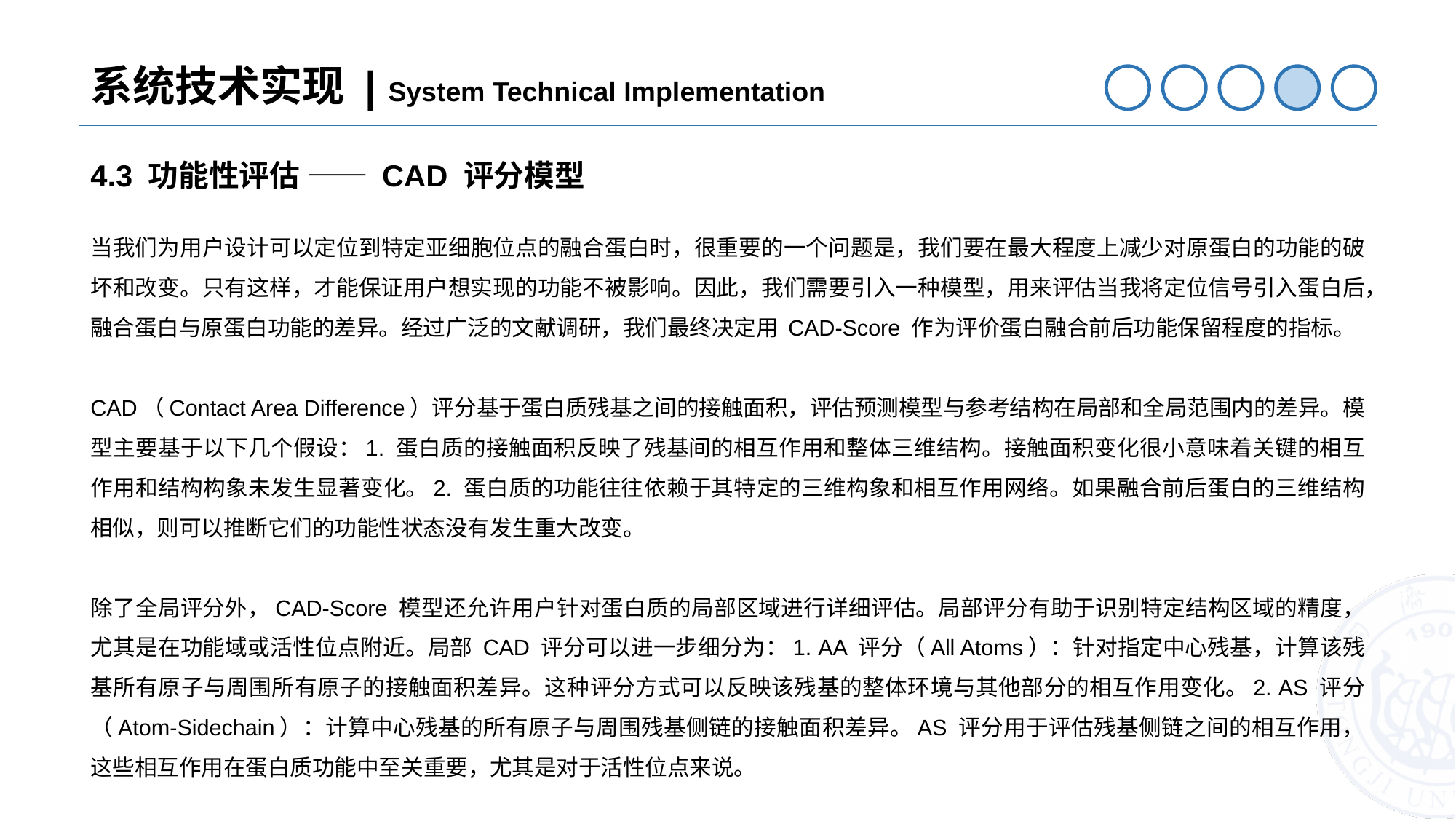

系统技术实现 | System Technical Implementation

4.3 功能性评估 —— CAD 评分模型
当我们为用户设计可以定位到特定亚细胞位点的融合蛋白时，很重要的一个问题是，我们要在最大程度上减少对原蛋白的功能的破坏和改变。只有这样，才能保证用户想实现的功能不被影响。因此，我们需要引入一种模型，用来评估当我将定位信号引入蛋白后，融合蛋白与原蛋白功能的差异。经过广泛的文献调研，我们最终决定用 CAD-Score 作为评价蛋白融合前后功能保留程度的指标。

CAD（Contact Area Difference）评分基于蛋白质残基之间的接触面积，评估预测模型与参考结构在局部和全局范围内的差异。模型主要基于以下几个假设：1. 蛋白质的接触面积反映了残基间的相互作用和整体三维结构。接触面积变化很小意味着关键的相互作用和结构构象未发生显著变化。2. 蛋白质的功能往往依赖于其特定的三维构象和相互作用网络。如果融合前后蛋白的三维结构相似，则可以推断它们的功能性状态没有发生重大改变。

除了全局评分外，CAD-Score 模型还允许用户针对蛋白质的局部区域进行详细评估。局部评分有助于识别特定结构区域的精度，尤其是在功能域或活性位点附近。局部 CAD 评分可以进一步细分为：1. AA 评分（All Atoms）：针对指定中心残基，计算该残基所有原子与周围所有原子的接触面积差异。这种评分方式可以反映该残基的整体环境与其他部分的相互作用变化。2. AS 评分（Atom-Sidechain）：计算中心残基的所有原子与周围残基侧链的接触面积差异。AS 评分用于评估残基侧链之间的相互作用，这些相互作用在蛋白质功能中至关重要，尤其是对于活性位点来说。